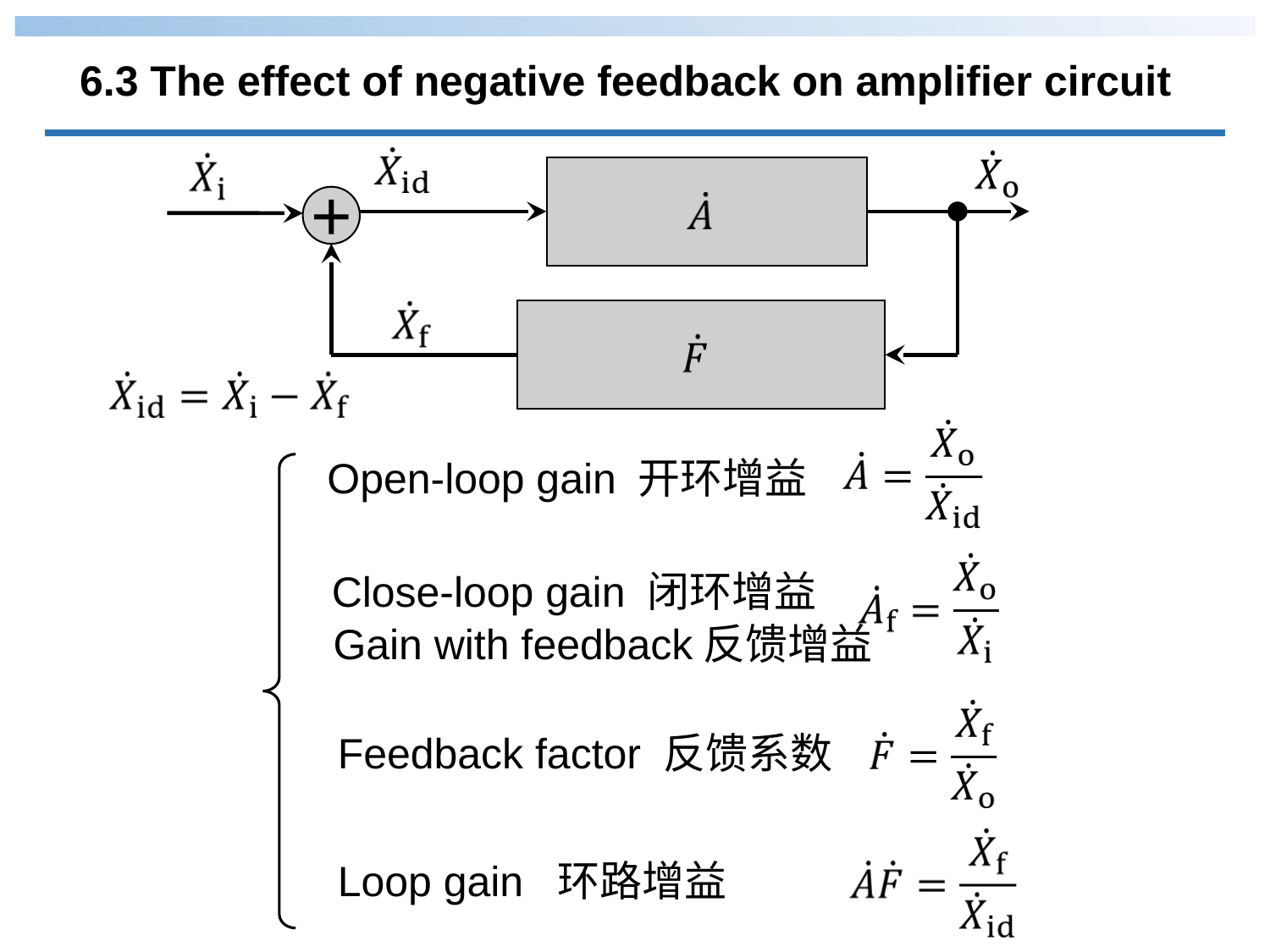

6.3 The effect of negative feedback on amplifier circuit

+

Open-loop gain 开环增益

Close-loop gain 闭环增益
Gain with feedback反馈增益

Feedback factor 反馈系数

Loop gain  环路增益